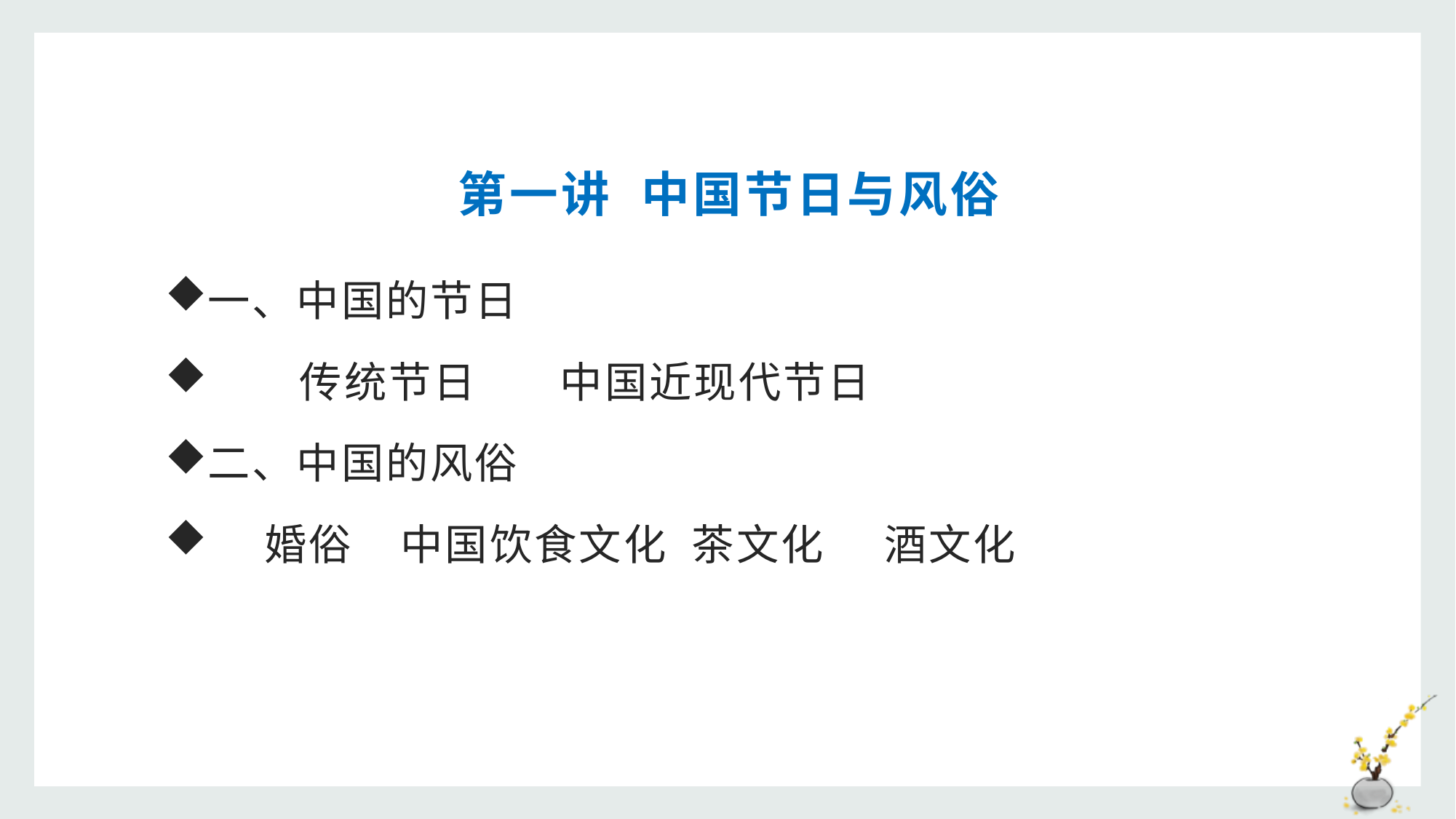

# 第一讲  中国节日与风俗
一、中国的节日
       传统节日       中国近现代节日
二、中国的风俗
    婚俗    中国饮食文化  茶文化     酒文化